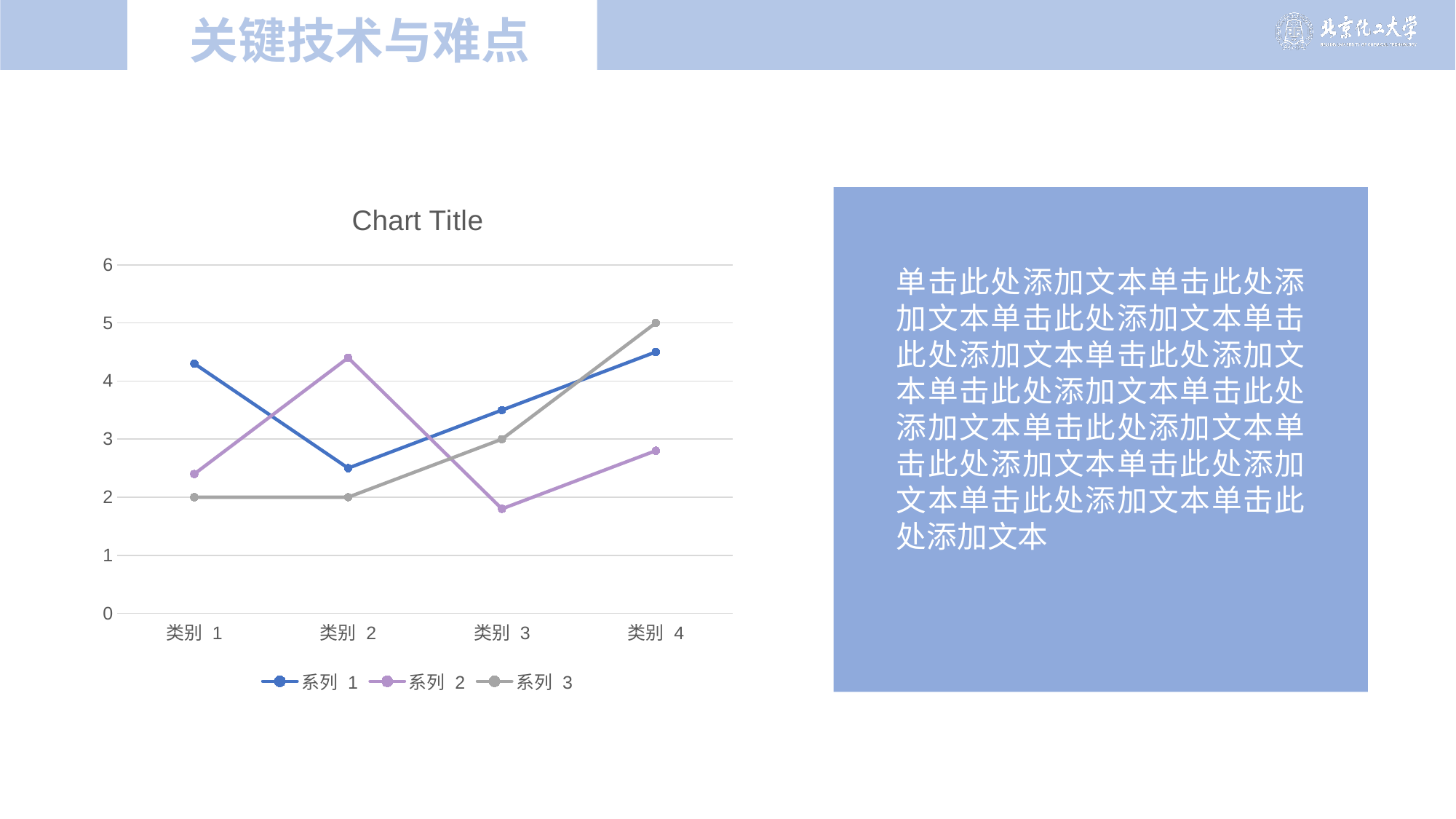

# 关键技术与难点

### Chart:

| Category | 系列 1 | 系列 2 | 系列 3 |
|---|---|---|---|
| 类别 1 | 4.3 | 2.4 | 2.0 |
| 类别 2 | 2.5 | 4.4 | 2.0 |
| 类别 3 | 3.5 | 1.8 | 3.0 |
| 类别 4 | 4.5 | 2.8 | 5.0 |
单击此处添加文本单击此处添加文本单击此处添加文本单击此处添加文本单击此处添加文本单击此处添加文本单击此处添加文本单击此处添加文本单击此处添加文本单击此处添加文本单击此处添加文本单击此处添加文本